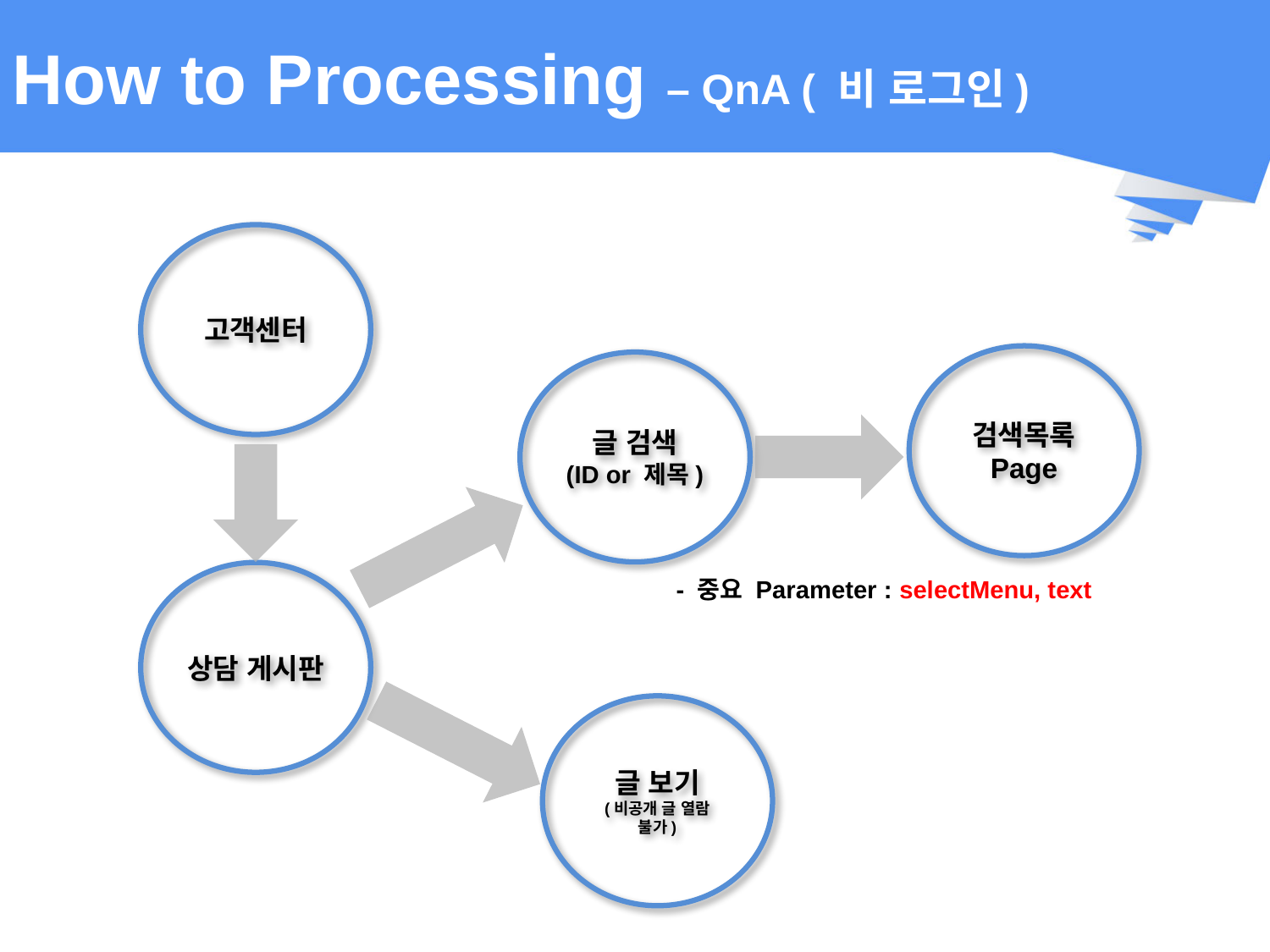

# How to Processing – QnA ( 비 로그인)
고객센터
검색목록
Page
글 검색
(ID or 제목)

상담 게시판
- 중요 Parameter : selectMenu, text
글 보기
(비공개 글 열람 불가)